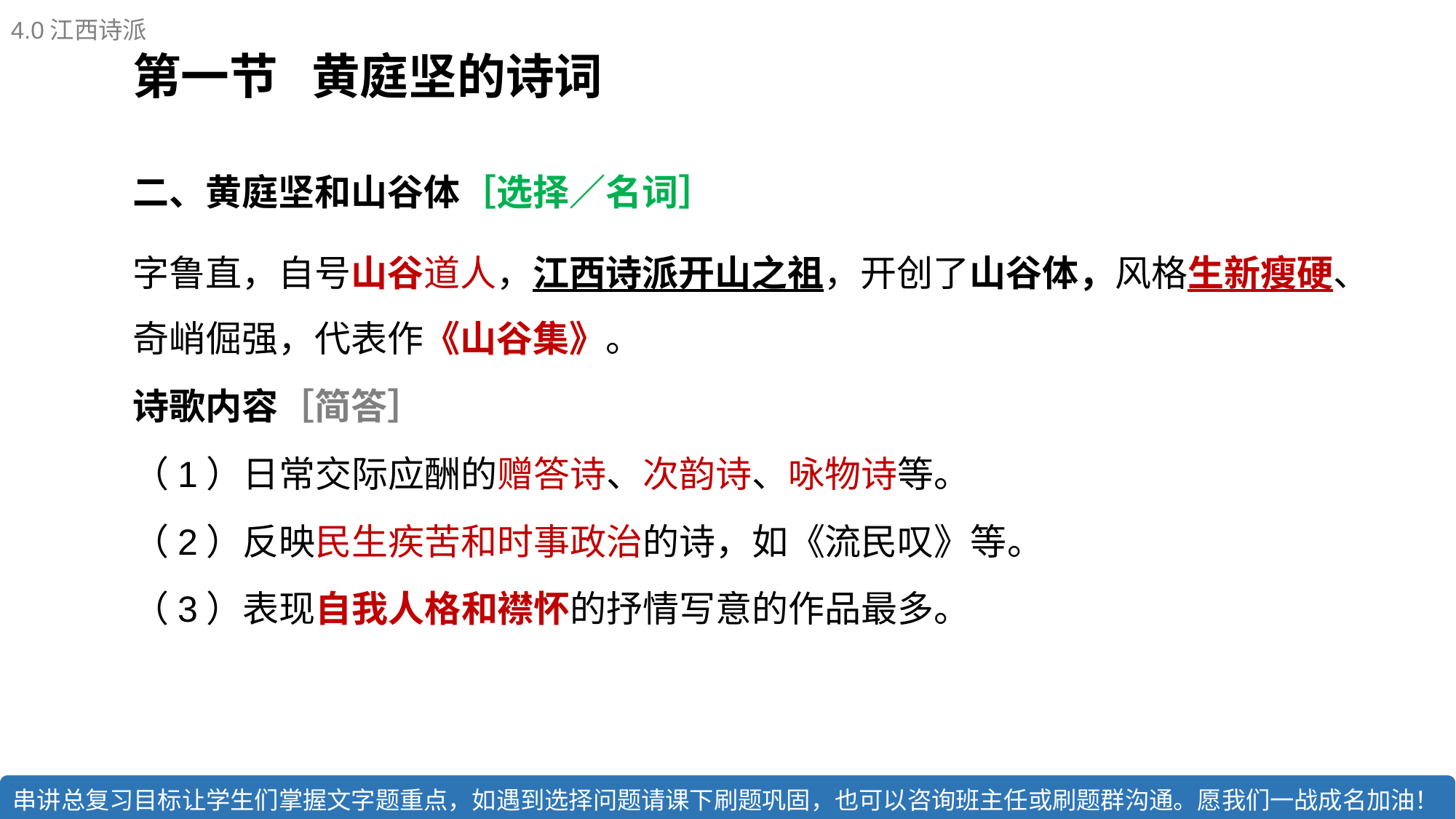

4.0江西诗派
# 第一节   黄庭坚的诗词
二、黄庭坚和山谷体［选择／名词］
字鲁直，自号山谷道人，江西诗派开山之祖，开创了山谷体，风格生新瘦硬、奇峭倔强，代表作《山谷集》。
诗歌内容［简答］
（1）日常交际应酬的赠答诗、次韵诗、咏物诗等。
（2）反映民生疾苦和时事政治的诗，如《流民叹》等。
（3）表现自我人格和襟怀的抒情写意的作品最多。